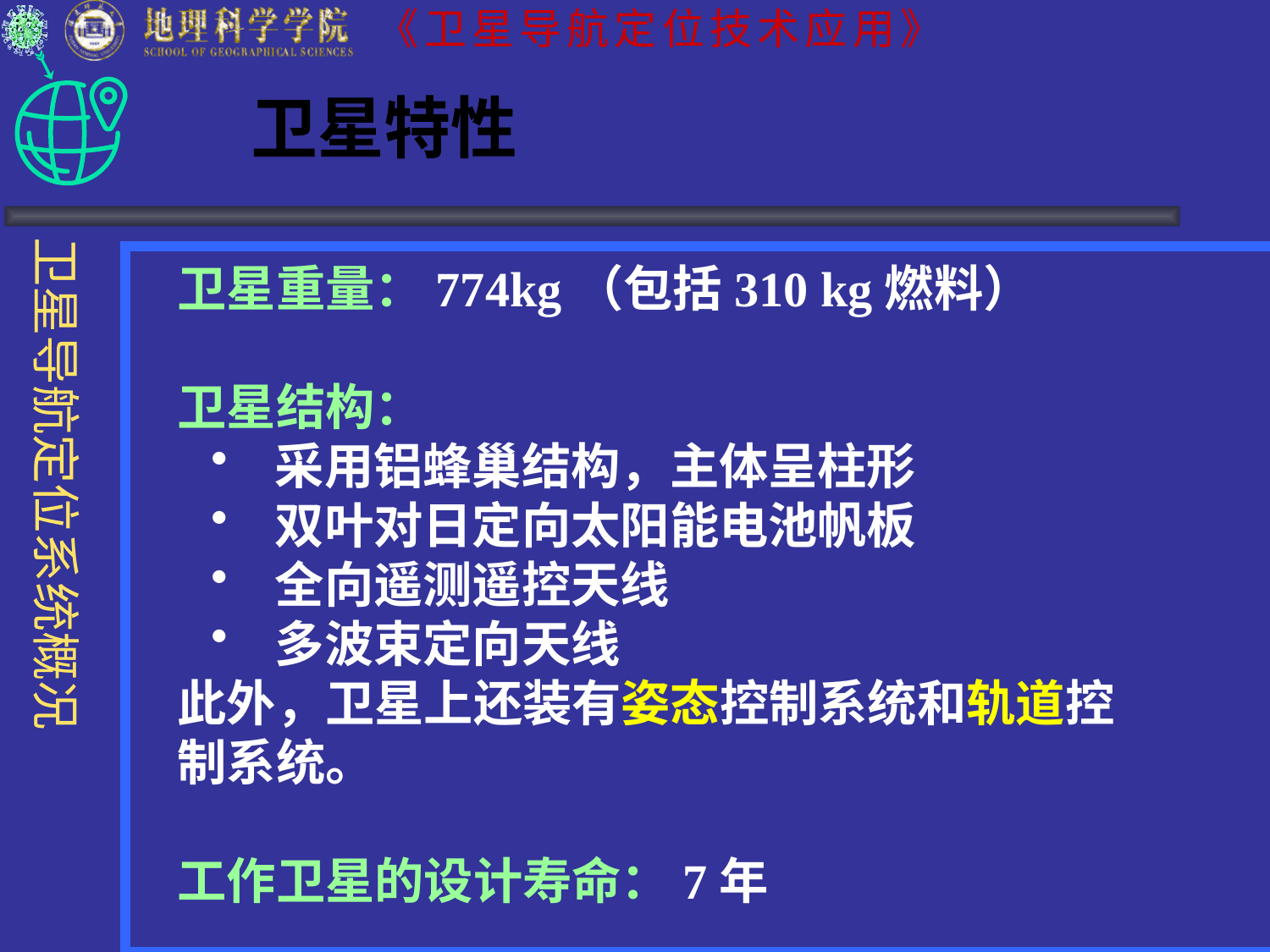

卫星特性
卫星重量：774kg（包括310 kg燃料）

卫星结构：
  采用铝蜂巢结构，主体呈柱形
  双叶对日定向太阳能电池帆板
  全向遥测遥控天线
  多波束定向天线
此外，卫星上还装有姿态控制系统和轨道控制系统。

工作卫星的设计寿命：7年